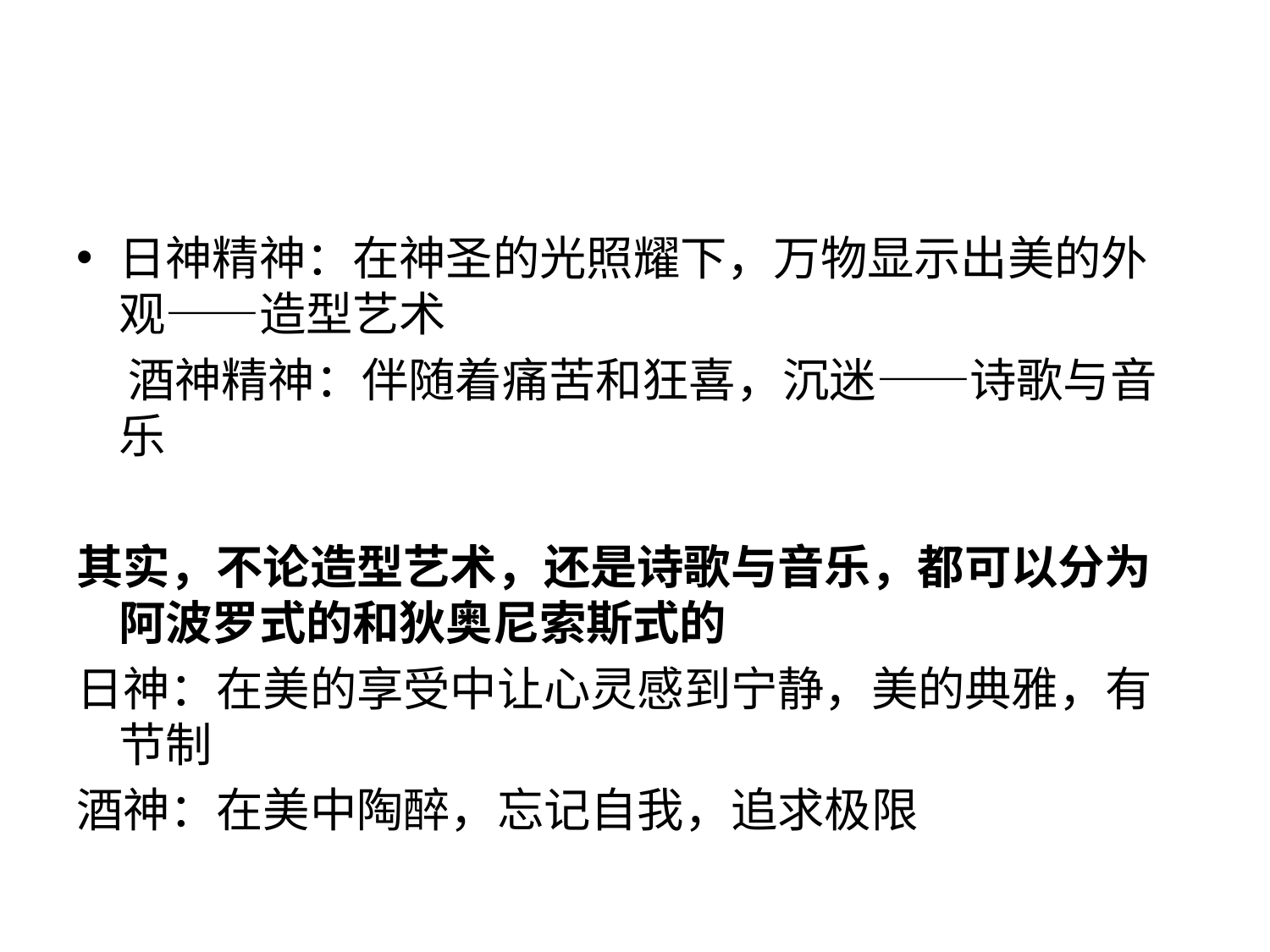

#
日神精神：在神圣的光照耀下，万物显示出美的外观——造型艺术
    酒神精神：伴随着痛苦和狂喜，沉迷——诗歌与音乐

其实，不论造型艺术，还是诗歌与音乐，都可以分为阿波罗式的和狄奥尼索斯式的
日神：在美的享受中让心灵感到宁静，美的典雅，有节制
酒神：在美中陶醉，忘记自我，追求极限